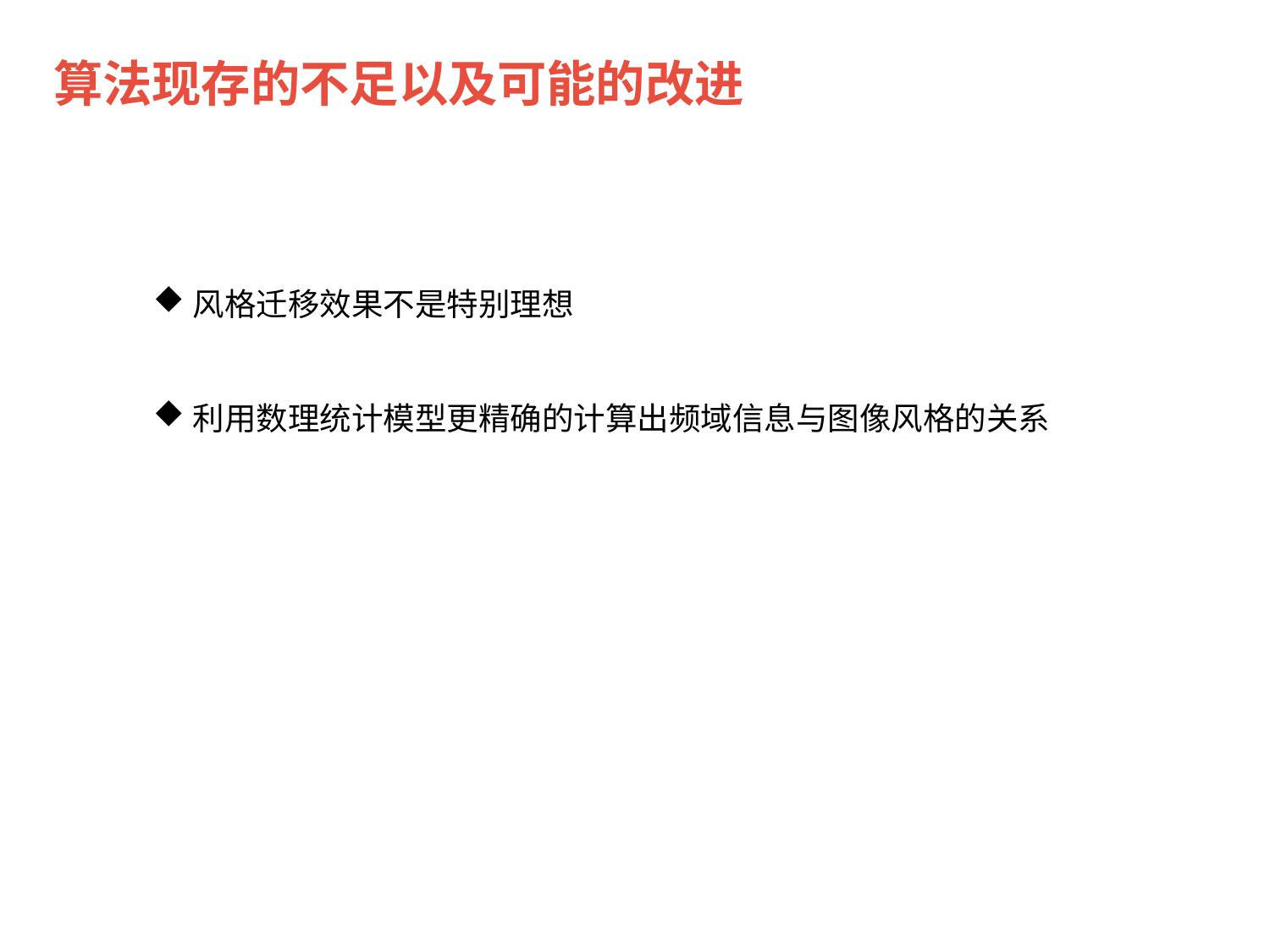

算法现存的不足以及可能的改进
风格迁移效果不是特别理想

利用数理统计模型更精确的计算出频域信息与图像风格的关系